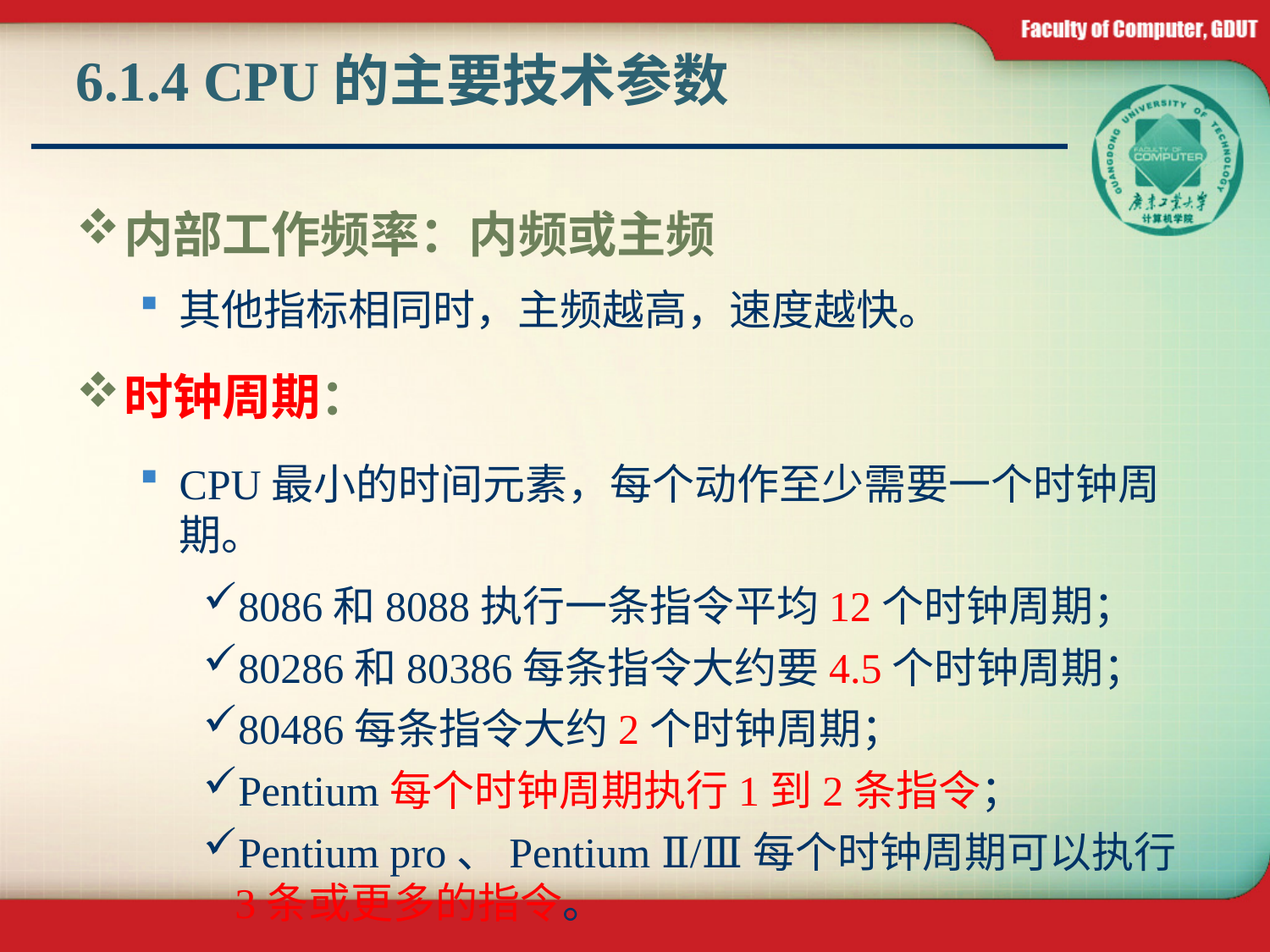

# 6.1.4 CPU的主要技术参数
内部工作频率：内频或主频
其他指标相同时，主频越高，速度越快。
时钟周期：
CPU最小的时间元素，每个动作至少需要一个时钟周期。
8086和8088执行一条指令平均12个时钟周期；
80286和80386每条指令大约要4.5个时钟周期；
80486每条指令大约2个时钟周期；
Pentium每个时钟周期执行1到2条指令；
Pentium pro、Pentium Ⅱ/Ⅲ每个时钟周期可以执行3条或更多的指令。